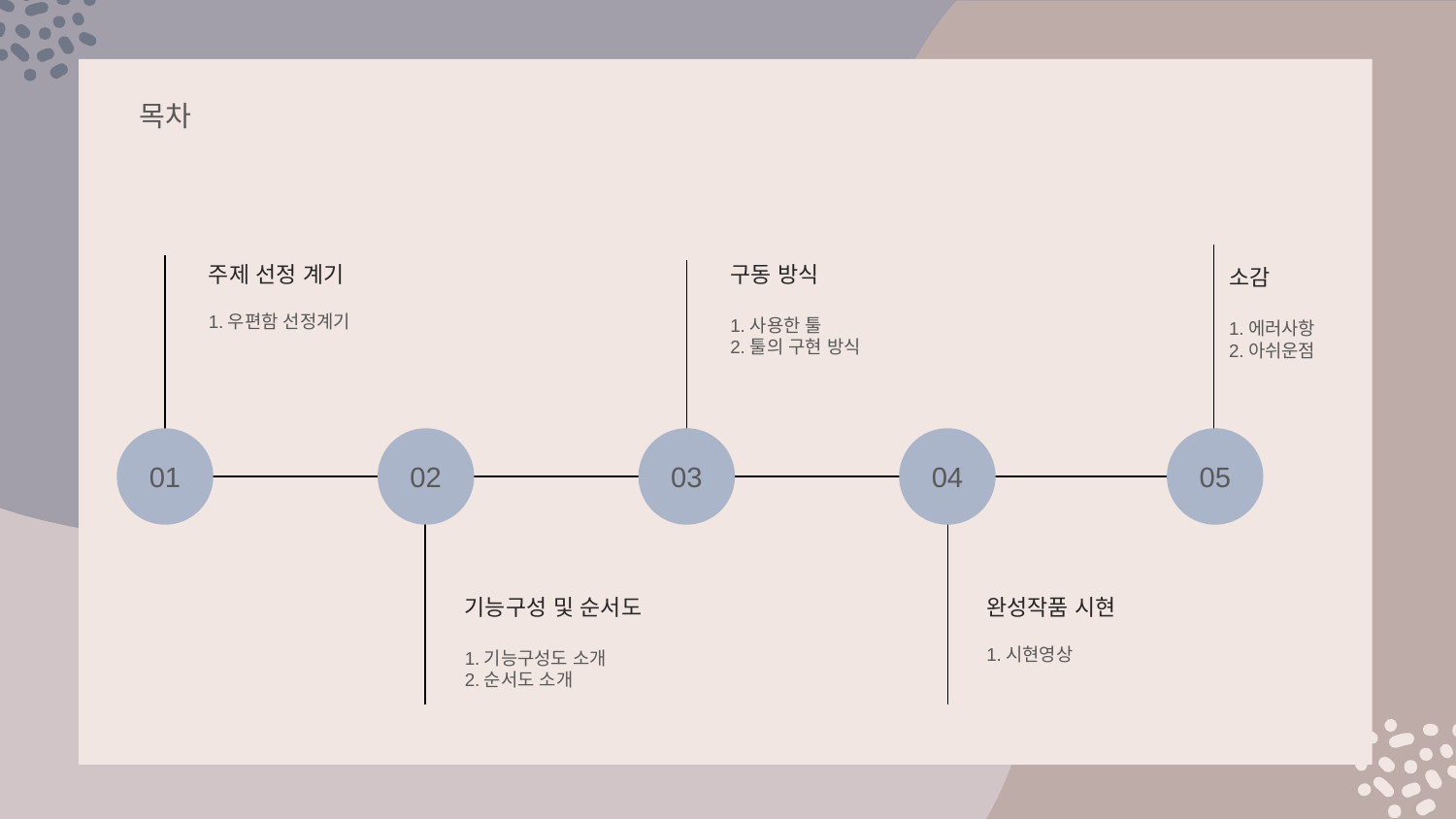

목차
주제 선정 계기
구동 방식
소감
1.우편함 선정계기
1.사용한 툴
2.툴의 구현 방식
1.에러사항
2.아쉬운점
01
02
03
04
05
기능구성 및 순서도
완성작품 시현
1.기능구성도 소개
2.순서도 소개
1.시현영상